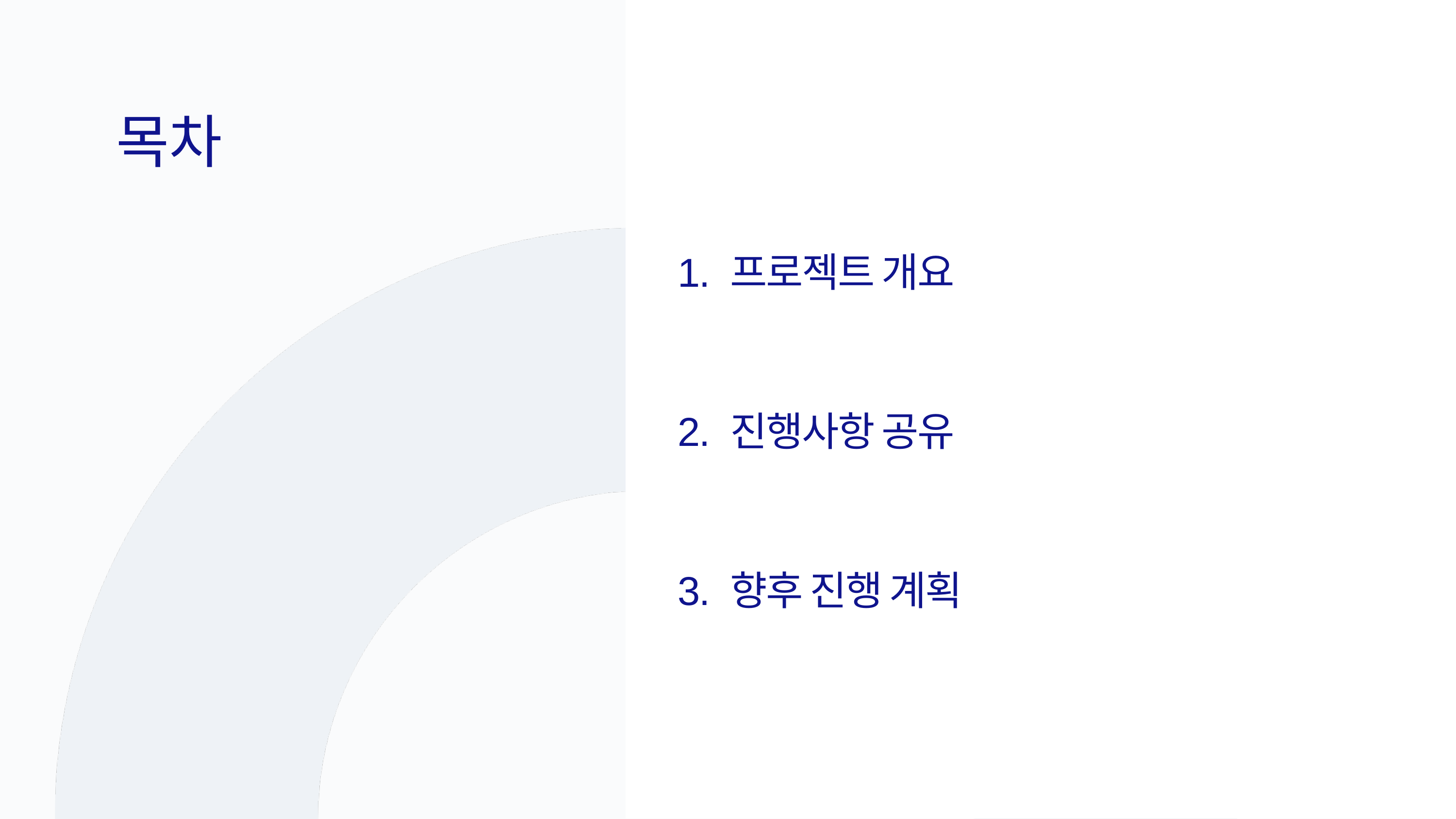

목차
1. 프로젝트 개요

2. 진행사항 공유

3. 향후 진행 계획